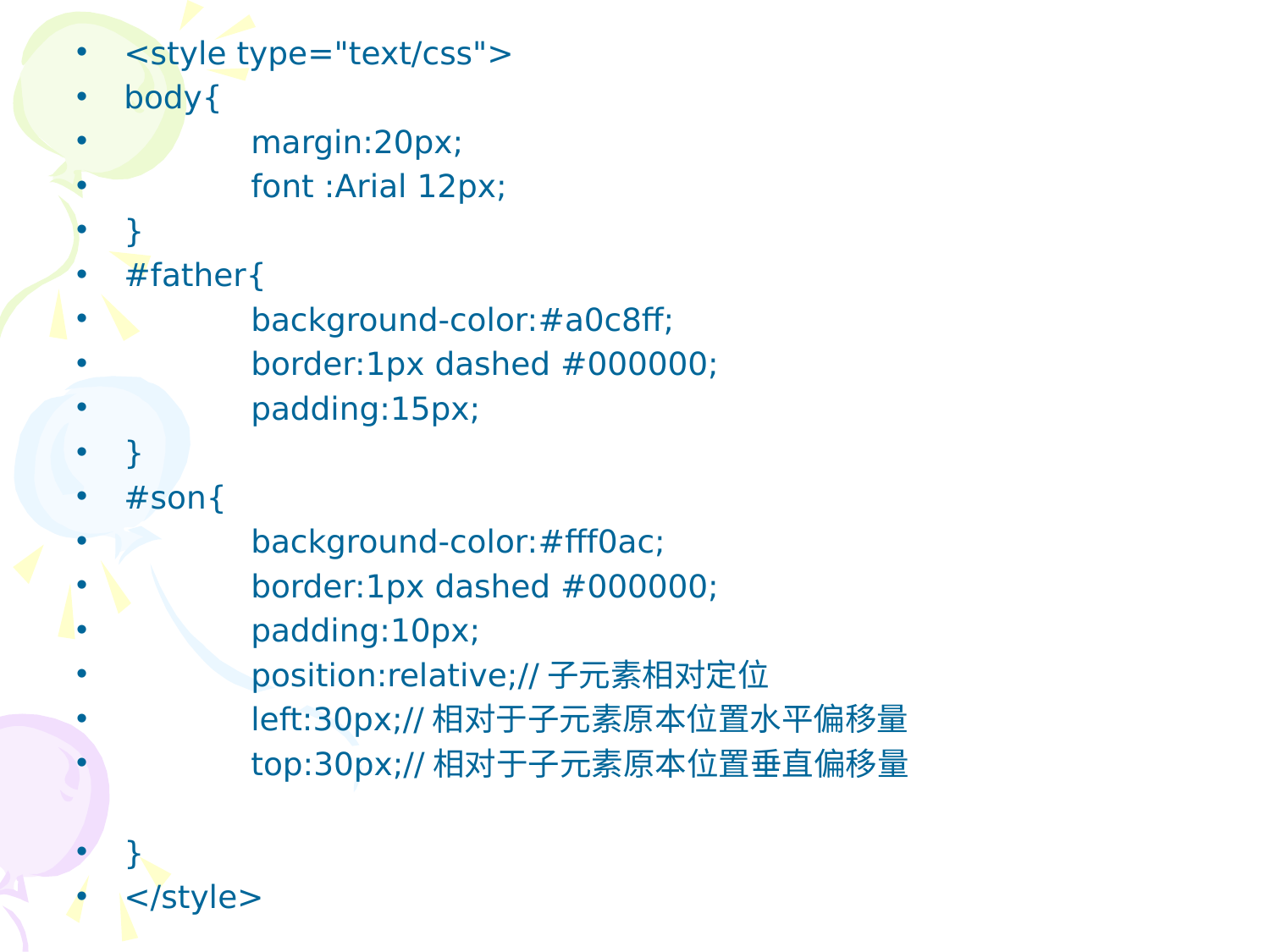

<style type="text/css">
body{
	margin:20px;
	font :Arial 12px;
}
#father{
	background-color:#a0c8ff;
	border:1px dashed #000000;
	padding:15px;
}
#son{
	background-color:#fff0ac;
	border:1px dashed #000000;
	padding:10px;
	position:relative;//子元素相对定位
	left:30px;//相对于子元素原本位置水平偏移量
	top:30px;//相对于子元素原本位置垂直偏移量

}
</style>